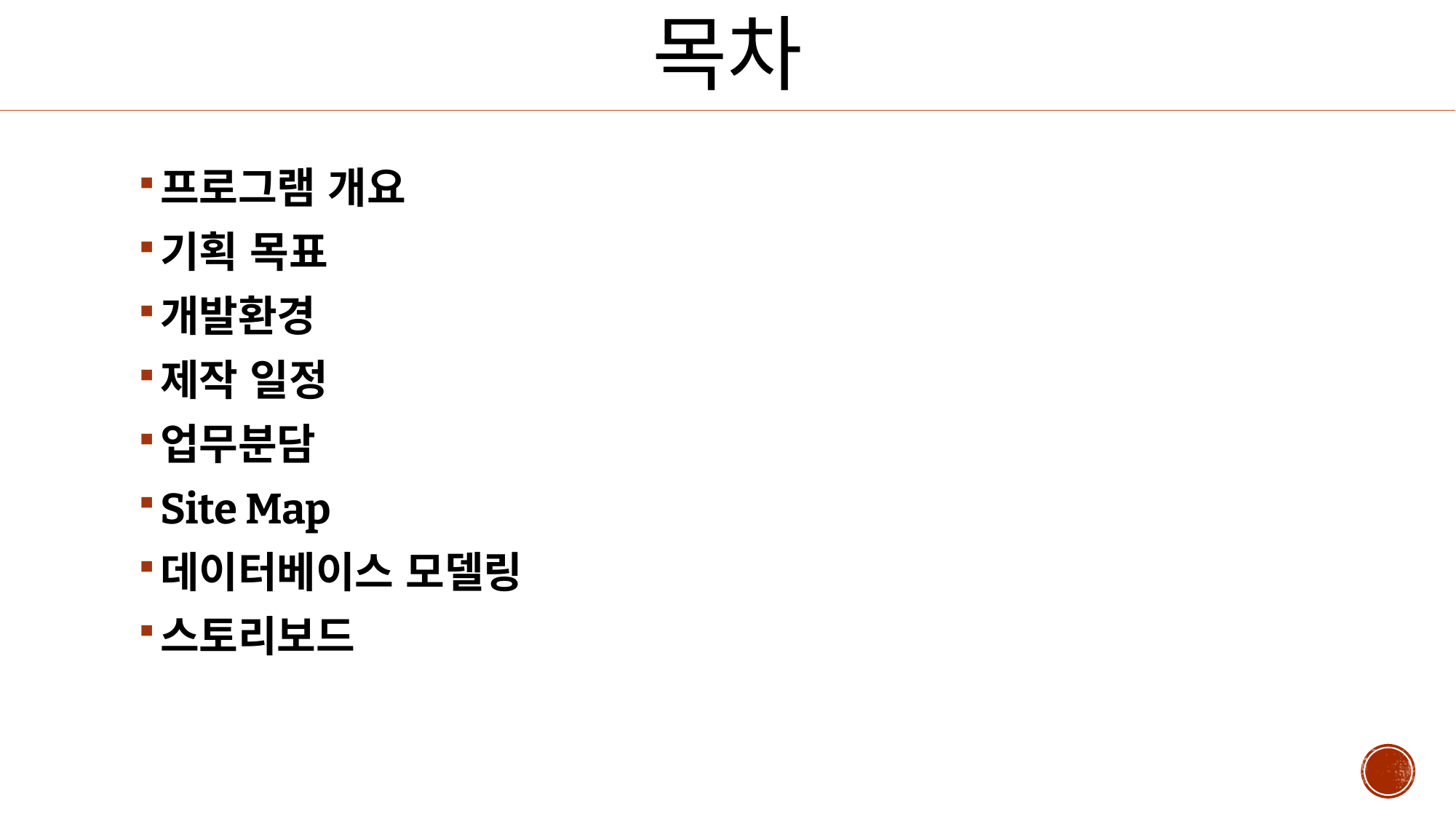

# 목차
프로그램 개요
기획 목표
개발환경
제작 일정
업무분담
Site Map
데이터베이스 모델링
스토리보드